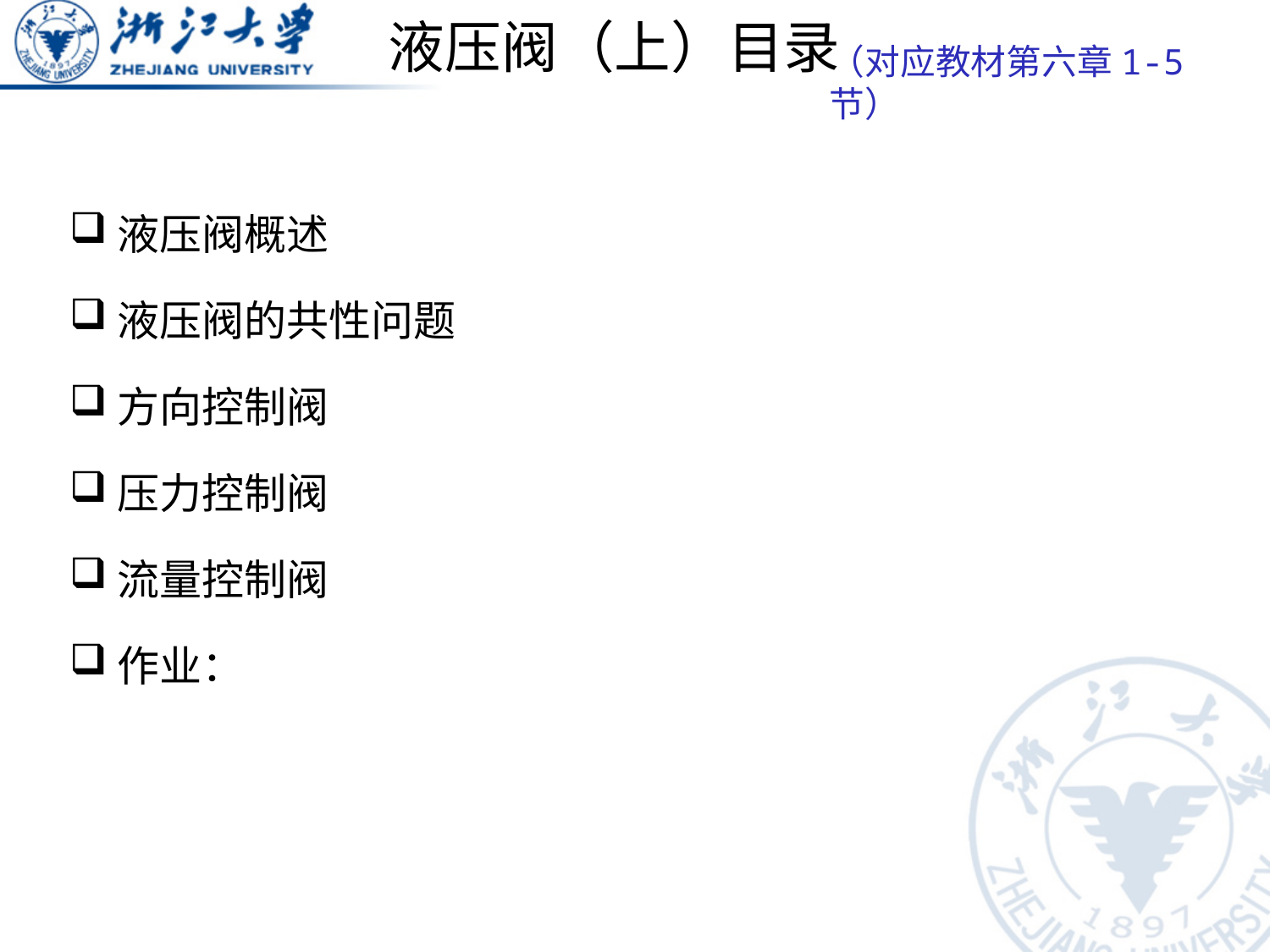

# 液压阀（上）目录
（对应教材第六章1-5节）
液压阀概述
液压阀的共性问题
方向控制阀
压力控制阀
流量控制阀
作业：